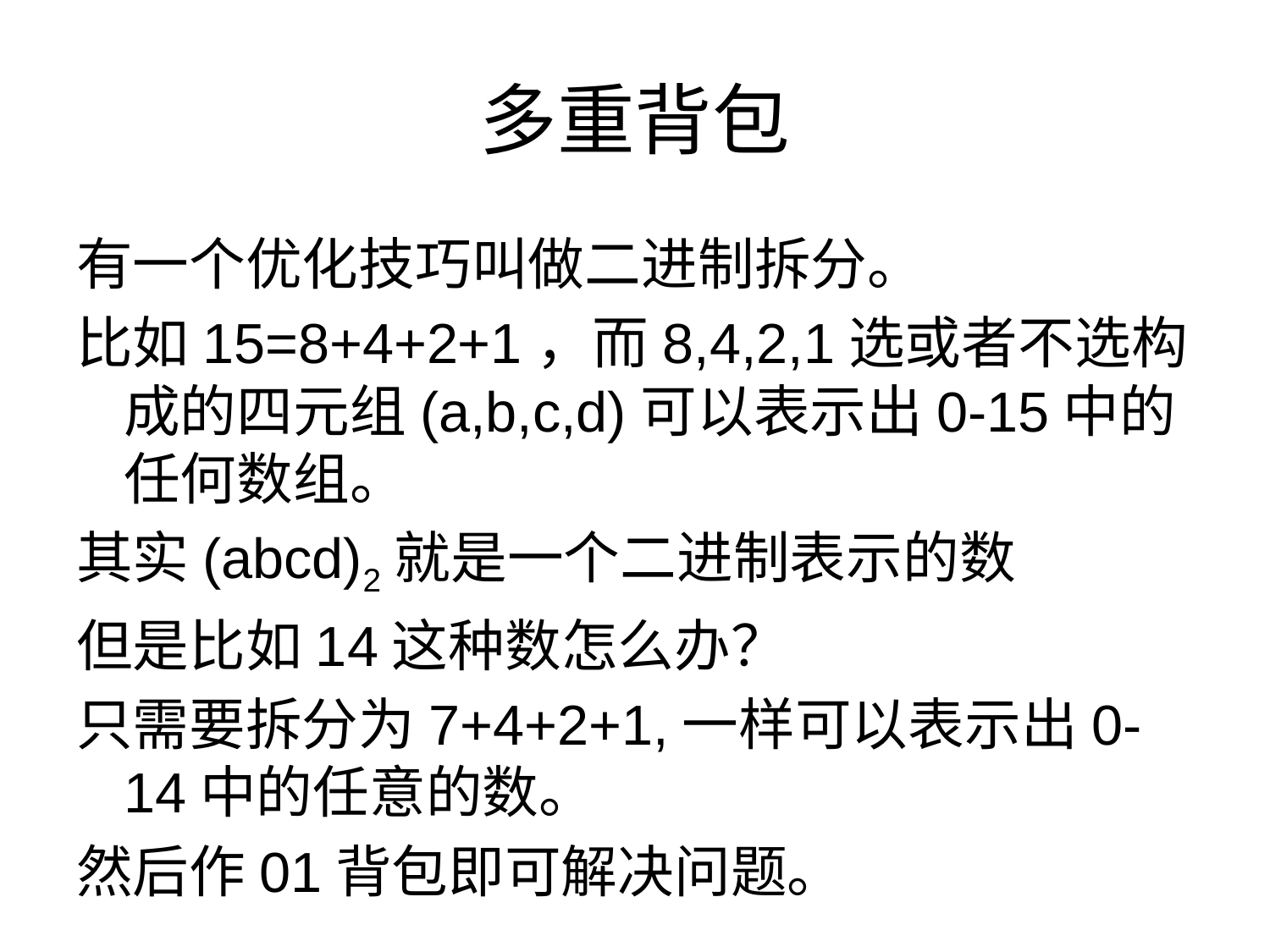

# 多重背包
有一个优化技巧叫做二进制拆分。
比如15=8+4+2+1，而8,4,2,1选或者不选构成的四元组(a,b,c,d)可以表示出0-15中的任何数组。
其实(abcd)2就是一个二进制表示的数
但是比如14这种数怎么办？
只需要拆分为7+4+2+1,一样可以表示出0-14中的任意的数。
然后作01背包即可解决问题。